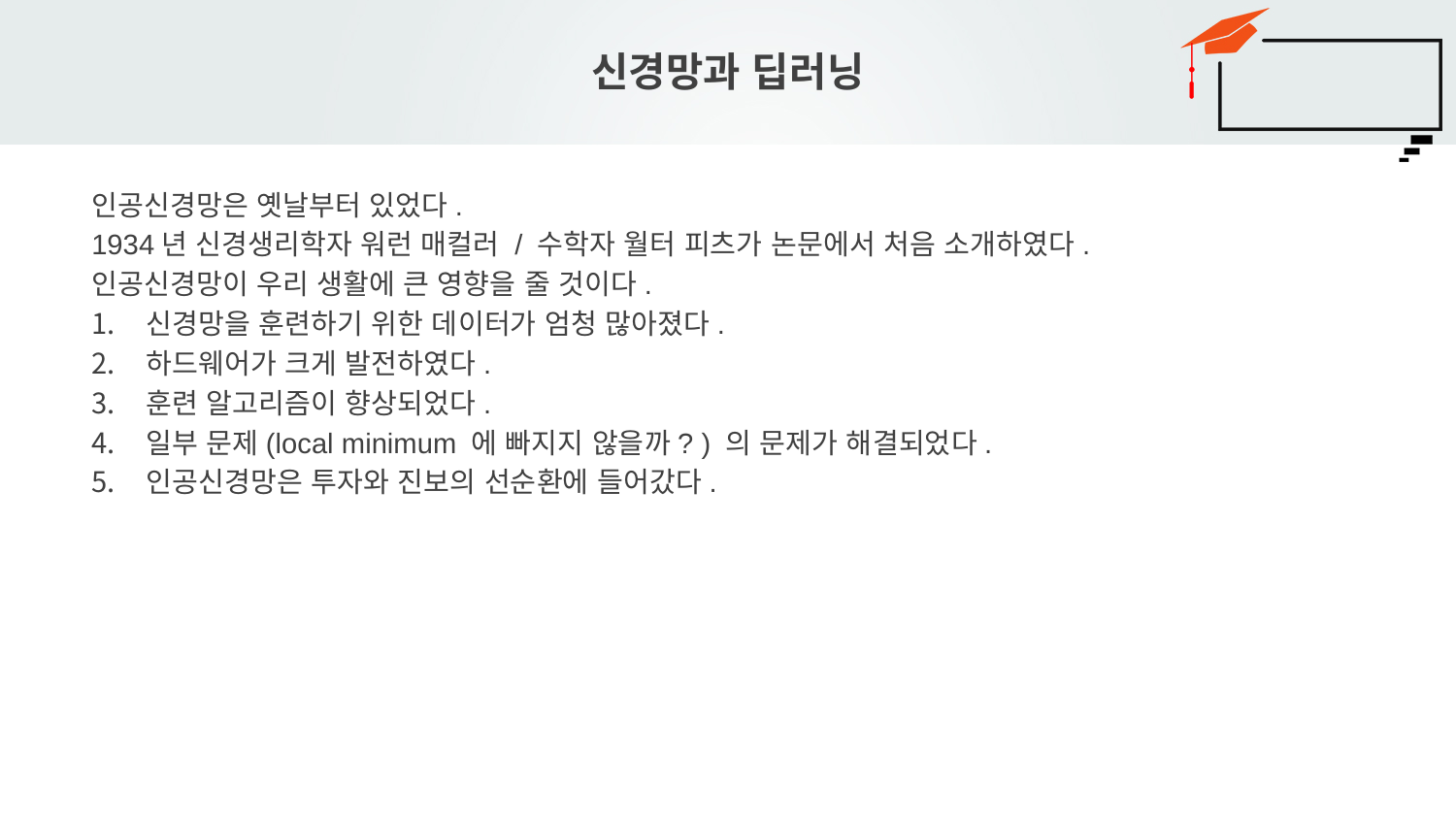

# 신경망과 딥러닝
인공신경망은 옛날부터 있었다.
1934년 신경생리학자 워런 매컬러 / 수학자 월터 피츠가 논문에서 처음 소개하였다.
인공신경망이 우리 생활에 큰 영향을 줄 것이다.
신경망을 훈련하기 위한 데이터가 엄청 많아졌다.
하드웨어가 크게 발전하였다.
훈련 알고리즘이 향상되었다.
일부 문제(local minimum 에 빠지지 않을까? ) 의 문제가 해결되었다.
인공신경망은 투자와 진보의 선순환에 들어갔다.